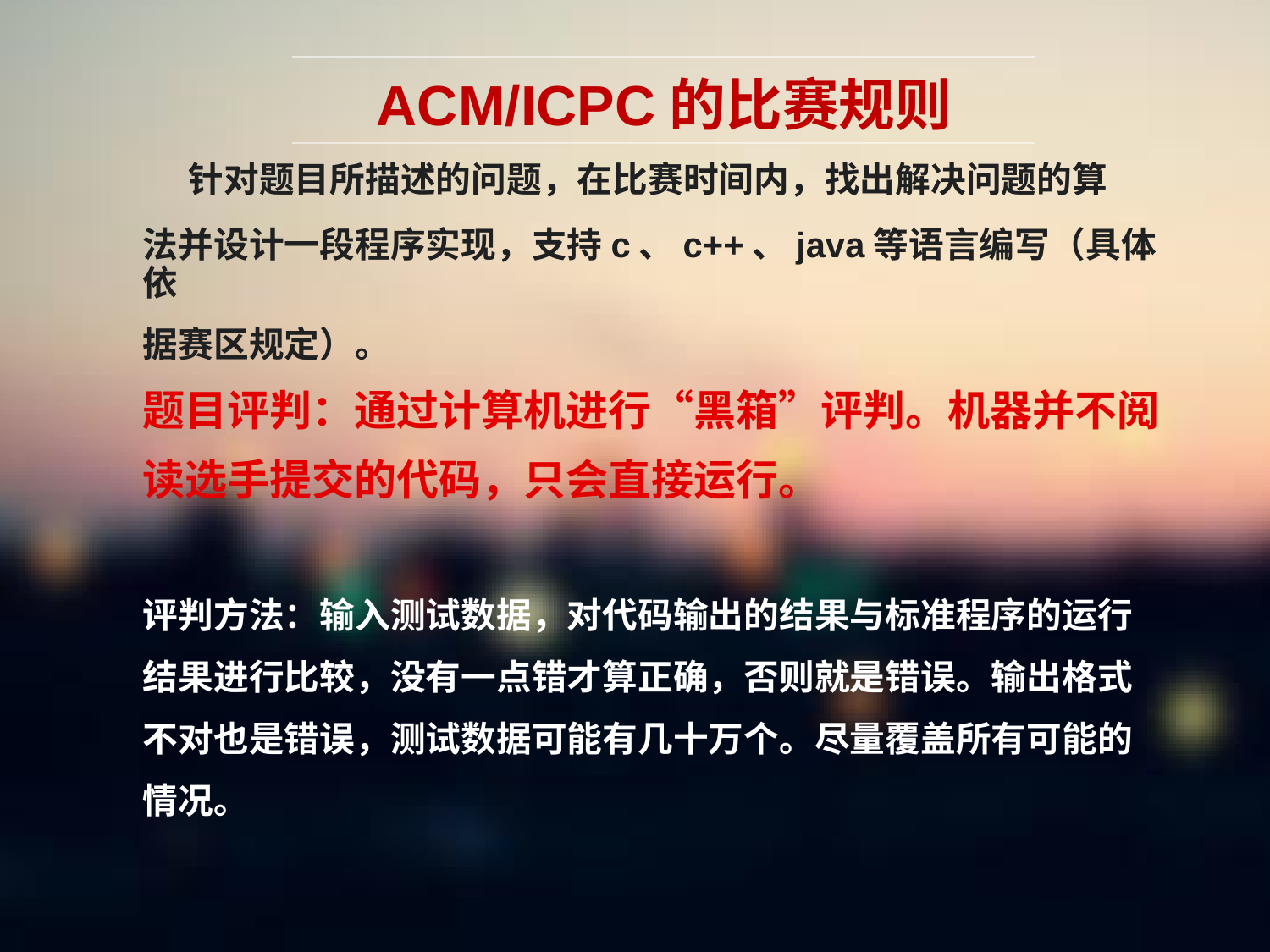

# ACM/ICPC的比赛规则
   针对题目所描述的问题，在比赛时间内，找出解决问题的算
法并设计一段程序实现，支持c、c++、java等语言编写（具体依
据赛区规定）。
题目评判：通过计算机进行“黑箱”评判。机器并不阅
读选手提交的代码，只会直接运行。

评判方法：输入测试数据，对代码输出的结果与标准程序的运行
结果进行比较，没有一点错才算正确，否则就是错误。输出格式
不对也是错误，测试数据可能有几十万个。尽量覆盖所有可能的
情况。

5